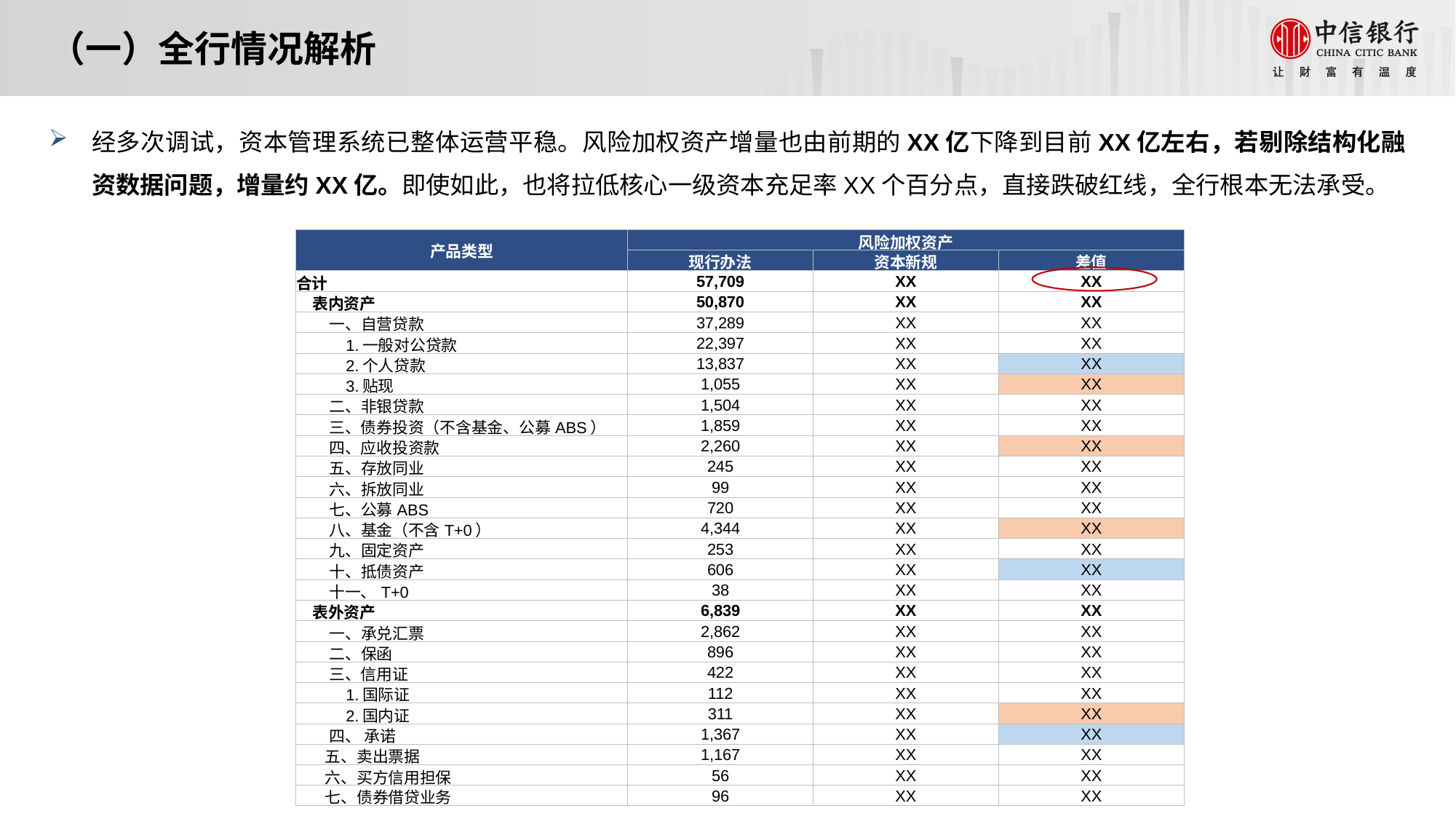

（一）全行情况解析
经多次调试，资本管理系统已整体运营平稳。风险加权资产增量也由前期的XX亿下降到目前XX亿左右，若剔除结构化融资数据问题，增量约XX亿。即使如此，也将拉低核心一级资本充足率XX个百分点，直接跌破红线，全行根本无法承受。
| 产品类型 | 风险加权资产 |  |  |
| --- | --- | --- | --- |
|  | 现行办法 | 资本新规 | 差值 |
| 合计 | 57,709 | XX | XX |
| 表内资产 | 50,870 | XX | XX |
| 一、自营贷款 | 37,289 | XX | XX |
| 1.一般对公贷款 | 22,397 | XX | XX |
| 2.个人贷款 | 13,837 | XX | XX |
| 3.贴现 | 1,055 | XX | XX |
| 二、非银贷款 | 1,504 | XX | XX |
| 三、债券投资（不含基金、公募ABS） | 1,859 | XX | XX |
| 四、应收投资款 | 2,260 | XX | XX |
| 五、存放同业 | 245 | XX | XX |
| 六、拆放同业 | 99 | XX | XX |
| 七、公募ABS | 720 | XX | XX |
| 八、基金（不含T+0） | 4,344 | XX | XX |
| 九、固定资产 | 253 | XX | XX |
| 十、抵债资产 | 606 | XX | XX |
| 十一、T+0 | 38 | XX | XX |
| 表外资产 | 6,839 | XX | XX |
| 一、承兑汇票 | 2,862 | XX | XX |
| 二、保函 | 896 | XX | XX |
| 三、信用证 | 422 | XX | XX |
| 1.国际证 | 112 | XX | XX |
| 2.国内证 | 311 | XX | XX |
| 四、 承诺 | 1,367 | XX | XX |
| 五、卖出票据 | 1,167 | XX | XX |
| 六、买方信用担保 | 56 | XX | XX |
| 七、债券借贷业务 | 96 | XX | XX |

11